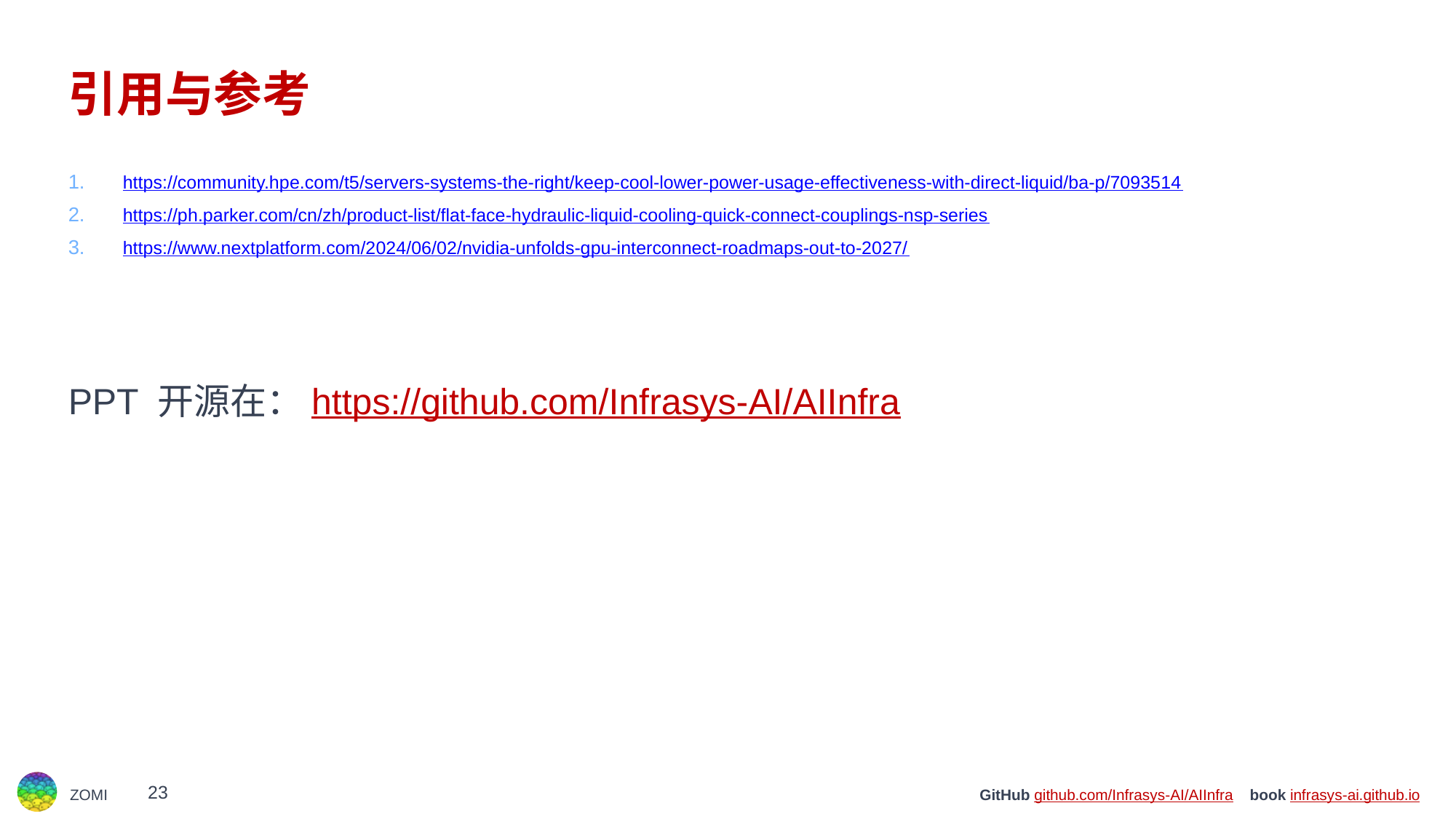

# 引用与参考
https://community.hpe.com/t5/servers-systems-the-right/keep-cool-lower-power-usage-effectiveness-with-direct-liquid/ba-p/7093514
https://ph.parker.com/cn/zh/product-list/flat-face-hydraulic-liquid-cooling-quick-connect-couplings-nsp-series
https://www.nextplatform.com/2024/06/02/nvidia-unfolds-gpu-interconnect-roadmaps-out-to-2027/

PPT 开源在：https://github.com/Infrasys-AI/AIInfra